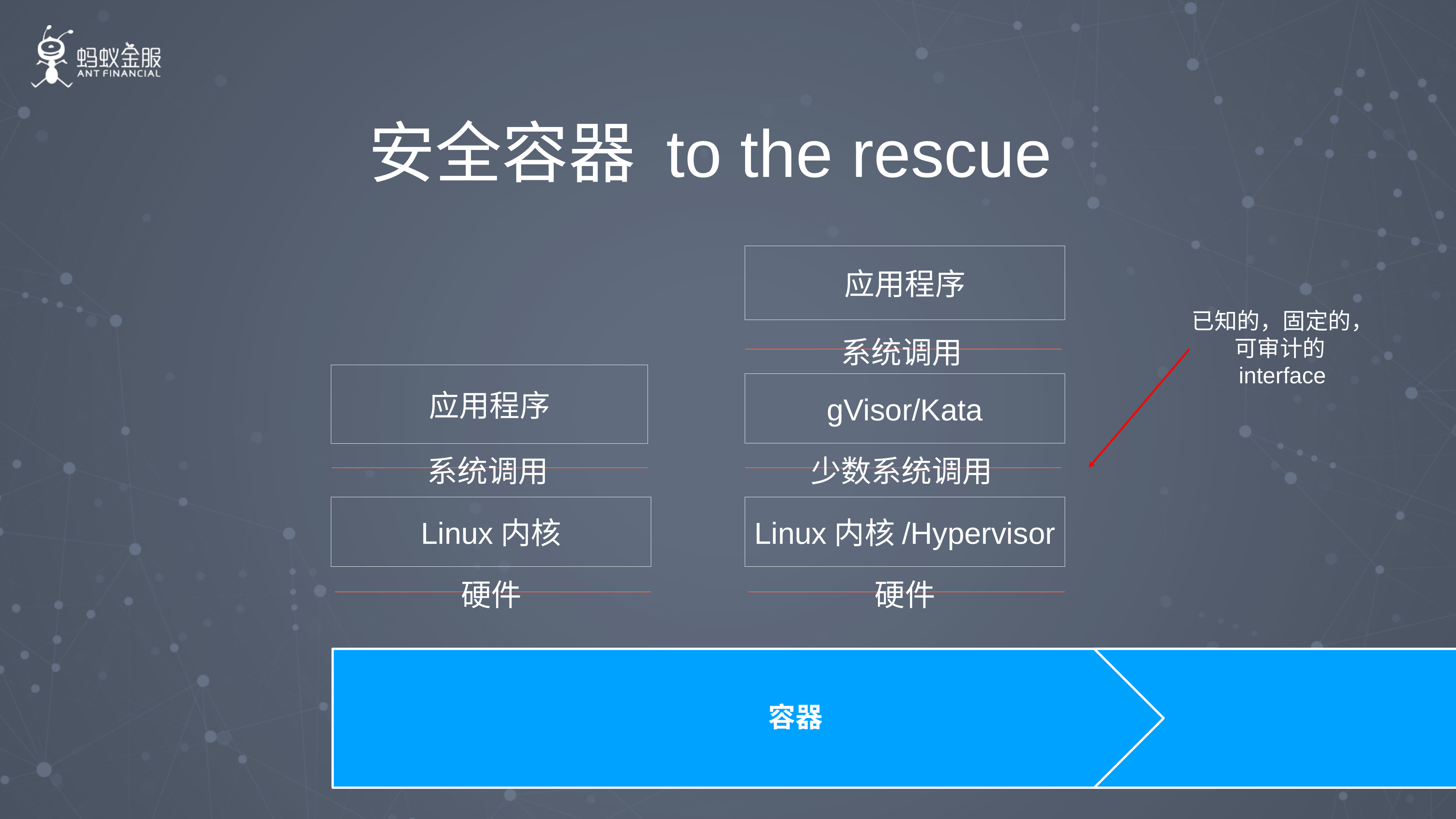

# 安全容器 to the rescue
应用程序
系统调用
应用程序
gVisor/Kata
系统调用
少数系统调用
Linux内核
Linux内核/Hypervisor
硬件
硬件
容器
安全容器
已知的，固定的，可审计的interface